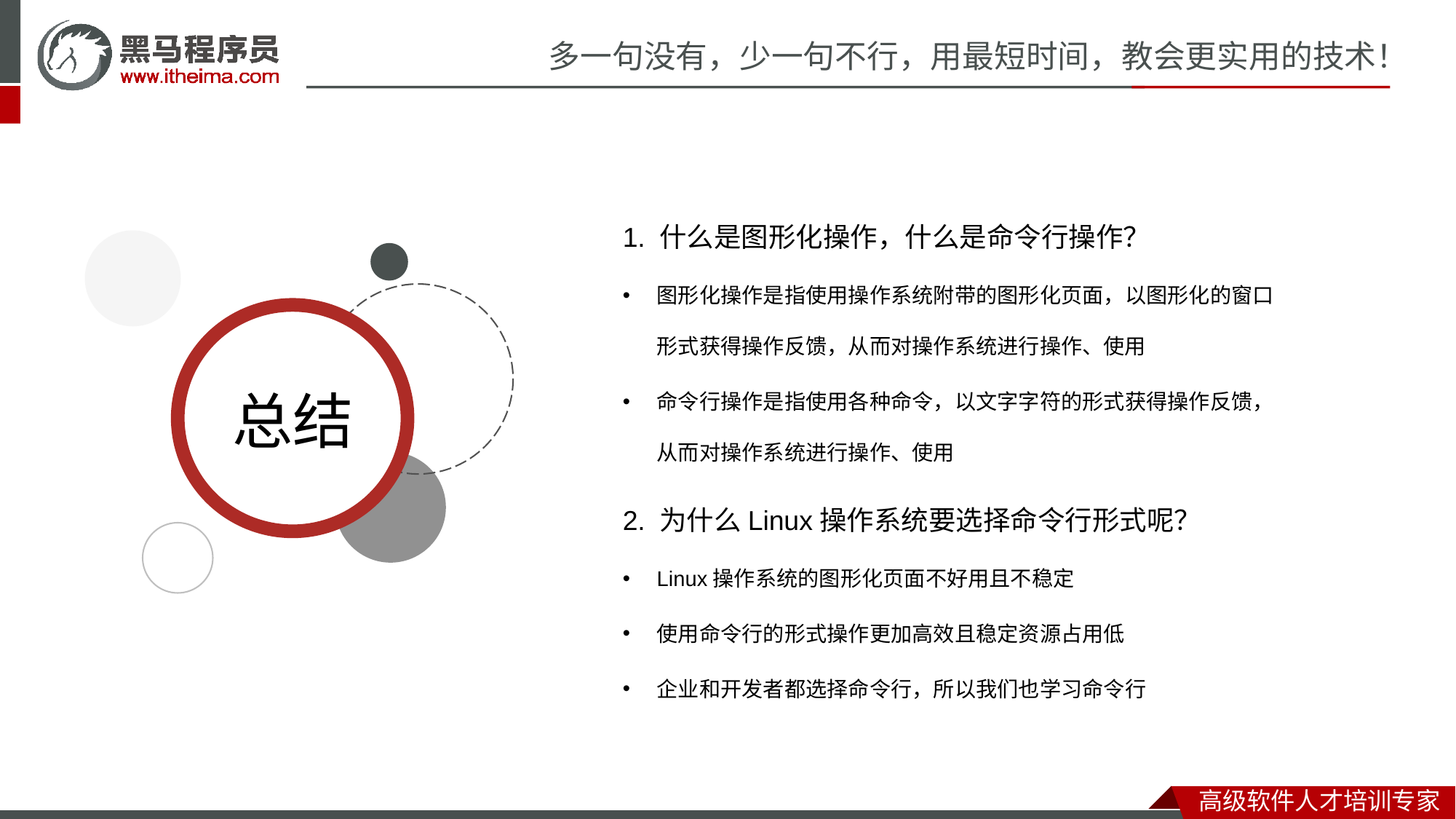

1. 什么是图形化操作，什么是命令行操作？
图形化操作是指使用操作系统附带的图形化页面，以图形化的窗口形式获得操作反馈，从而对操作系统进行操作、使用
命令行操作是指使用各种命令，以文字字符的形式获得操作反馈，从而对操作系统进行操作、使用
2. 为什么Linux操作系统要选择命令行形式呢？
Linux操作系统的图形化页面不好用且不稳定
使用命令行的形式操作更加高效且稳定资源占用低
企业和开发者都选择命令行，所以我们也学习命令行